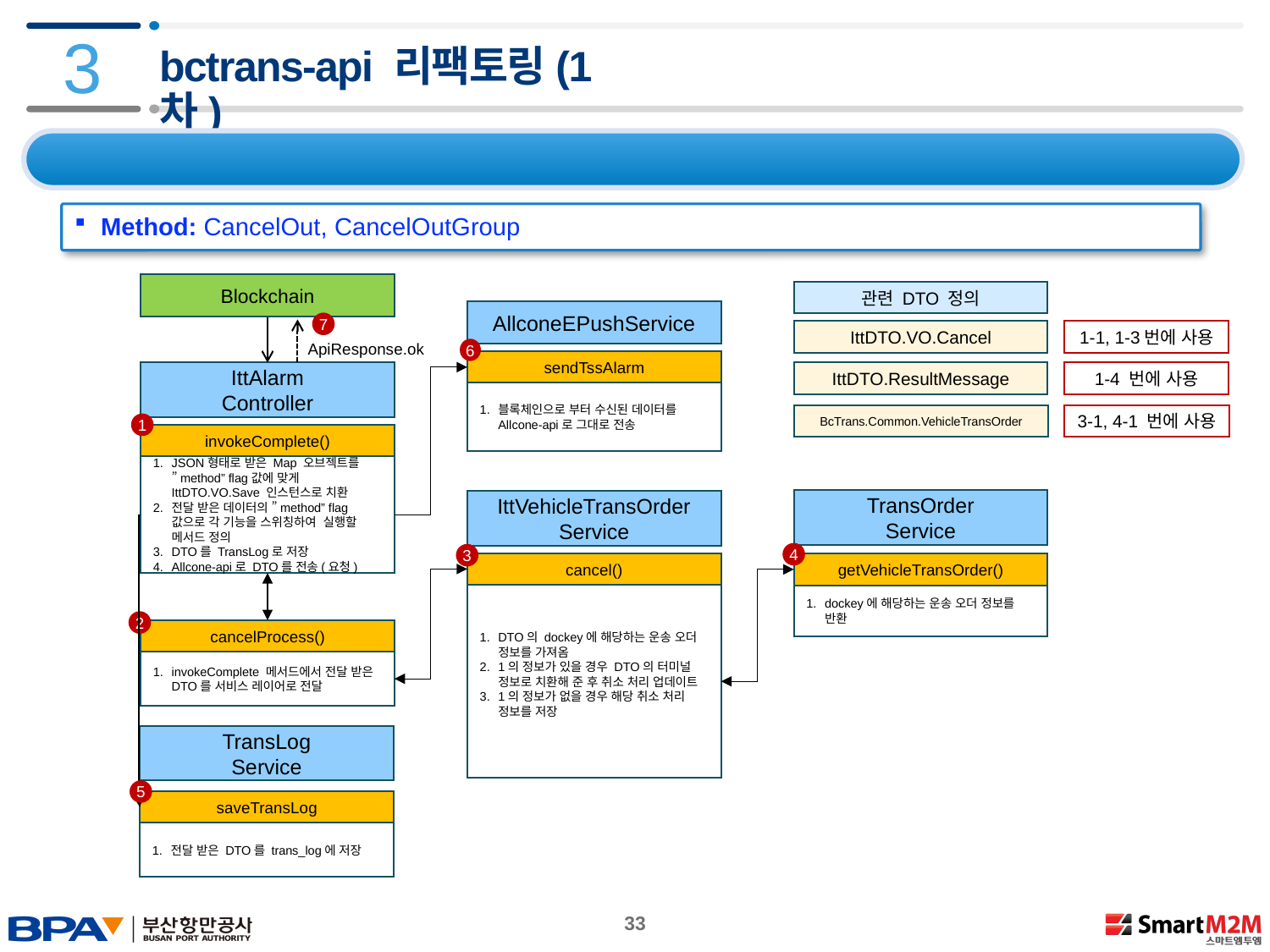

3
# bctrans-api 리팩토링(1차)
3.4 TSS 개선사항 – 운송 오더 취소
Method: CancelOut, CancelOutGroup
Blockchain
관련 DTO 정의
AllconeEPushService
7
IttDTO.VO.Cancel
1-1, 1-3번에 사용
ApiResponse.ok
6
sendTssAlarm
IttDTO.ResultMessage
1-4 번에 사용
IttAlarm
Controller
블록체인으로 부터 수신된 데이터를 Allcone-api로 그대로 전송
BcTrans.Common.VehicleTransOrder
3-1, 4-1 번에 사용
1
invokeComplete()
JSON형태로 받은 Map 오브젝트를
”method” flag값에 맞게
IttDTO.VO.Save 인스턴스로 치환
전달 받은 데이터의 ”method” flag값으로 각 기능을 스위칭하여  실행할 메서드 정의
DTO를 TransLog로 저장
Allcone-api로 DTO를 전송(요청)
TransOrder
Service
IttVehicleTransOrder
Service
4
3
cancel()
getVehicleTransOrder()
DTO의 dockey에 해당하는 운송 오더 정보를 가져옴
1의 정보가 있을 경우 DTO의 터미널 정보로 치환해 준 후 취소 처리 업데이트
1의 정보가 없을 경우 해당 취소 처리 정보를 저장

dockey에 해당하는 운송 오더 정보를 반환
2
cancelProcess()
invokeComplete 메서드에서 전달 받은
DTO를 서비스 레이어로 전달
TransLog
Service
5
saveTransLog
전달 받은 DTO를 trans_log에 저장
  33